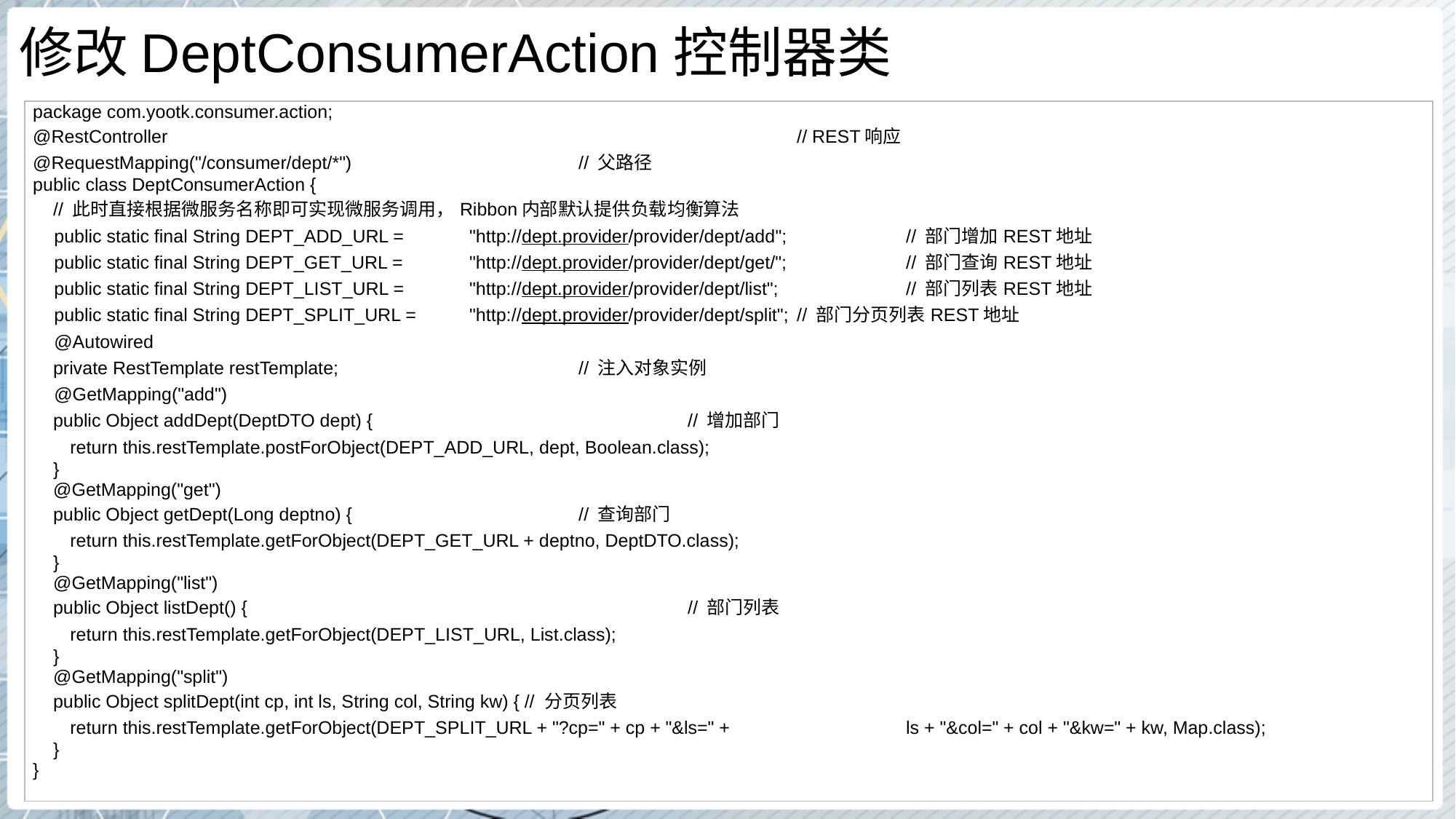

# 修改DeptConsumerAction控制器类
| package com.yootk.consumer.action; @RestController // REST响应 @RequestMapping("/consumer/dept/\*") // 父路径 public class DeptConsumerAction { // 此时直接根据微服务名称即可实现微服务调用，Ribbon内部默认提供负载均衡算法 public static final String DEPT\_ADD\_URL = "http://dept.provider/provider/dept/add"; // 部门增加REST地址 public static final String DEPT\_GET\_URL = "http://dept.provider/provider/dept/get/"; // 部门查询REST地址 public static final String DEPT\_LIST\_URL = "http://dept.provider/provider/dept/list"; // 部门列表REST地址 public static final String DEPT\_SPLIT\_URL = "http://dept.provider/provider/dept/split"; // 部门分页列表REST地址 @Autowired private RestTemplate restTemplate; // 注入对象实例 @GetMapping("add") public Object addDept(DeptDTO dept) { // 增加部门 return this.restTemplate.postForObject(DEPT\_ADD\_URL, dept, Boolean.class); } @GetMapping("get") public Object getDept(Long deptno) { // 查询部门 return this.restTemplate.getForObject(DEPT\_GET\_URL + deptno, DeptDTO.class); } @GetMapping("list") public Object listDept() { // 部门列表 return this.restTemplate.getForObject(DEPT\_LIST\_URL, List.class); } @GetMapping("split") public Object splitDept(int cp, int ls, String col, String kw) { // 分页列表 return this.restTemplate.getForObject(DEPT\_SPLIT\_URL + "?cp=" + cp + "&ls=" + ls + "&col=" + col + "&kw=" + kw, Map.class); } } |
| --- |